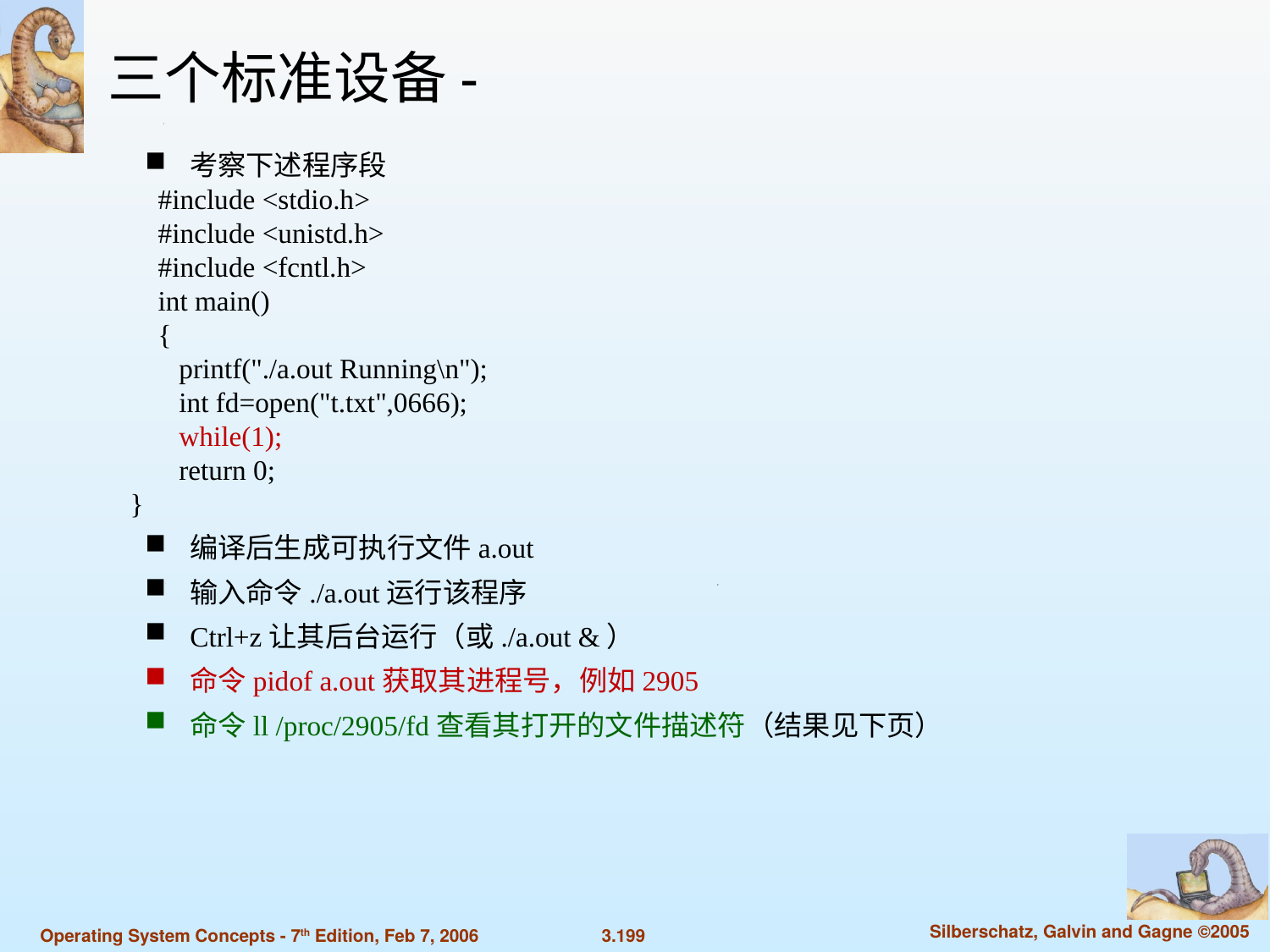

三个标准设备-
考察下述程序段
    #include <stdio.h>
    #include <unistd.h>
    #include <fcntl.h>
    int main()
    {
       printf("./a.out Running\n");
       int fd=open("t.txt",0666);
       while(1);
       return 0;
}
编译后生成可执行文件a.out
输入命令./a.out运行该程序
Ctrl+z让其后台运行（或./a.out &）
命令pidof a.out获取其进程号，例如2905
命令ll /proc/2905/fd查看其打开的文件描述符（结果见下页）